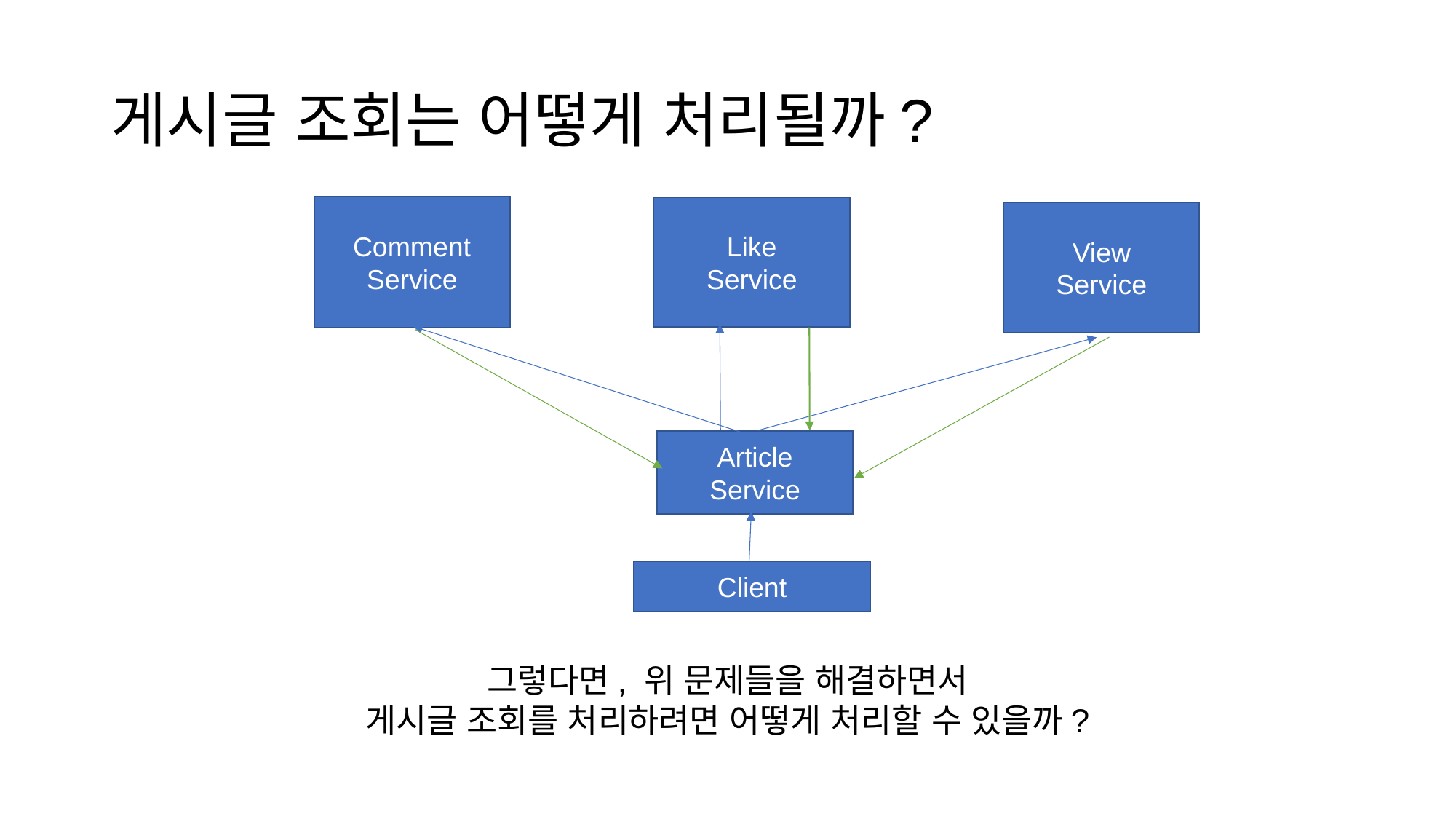

# 게시글 조회는 어떻게 처리될까?
Comment
Service
Like
Service
View
Service
Article
Service
Client
그렇다면, 위 문제들을 해결하면서
게시글 조회를 처리하려면 어떻게 처리할 수 있을까?